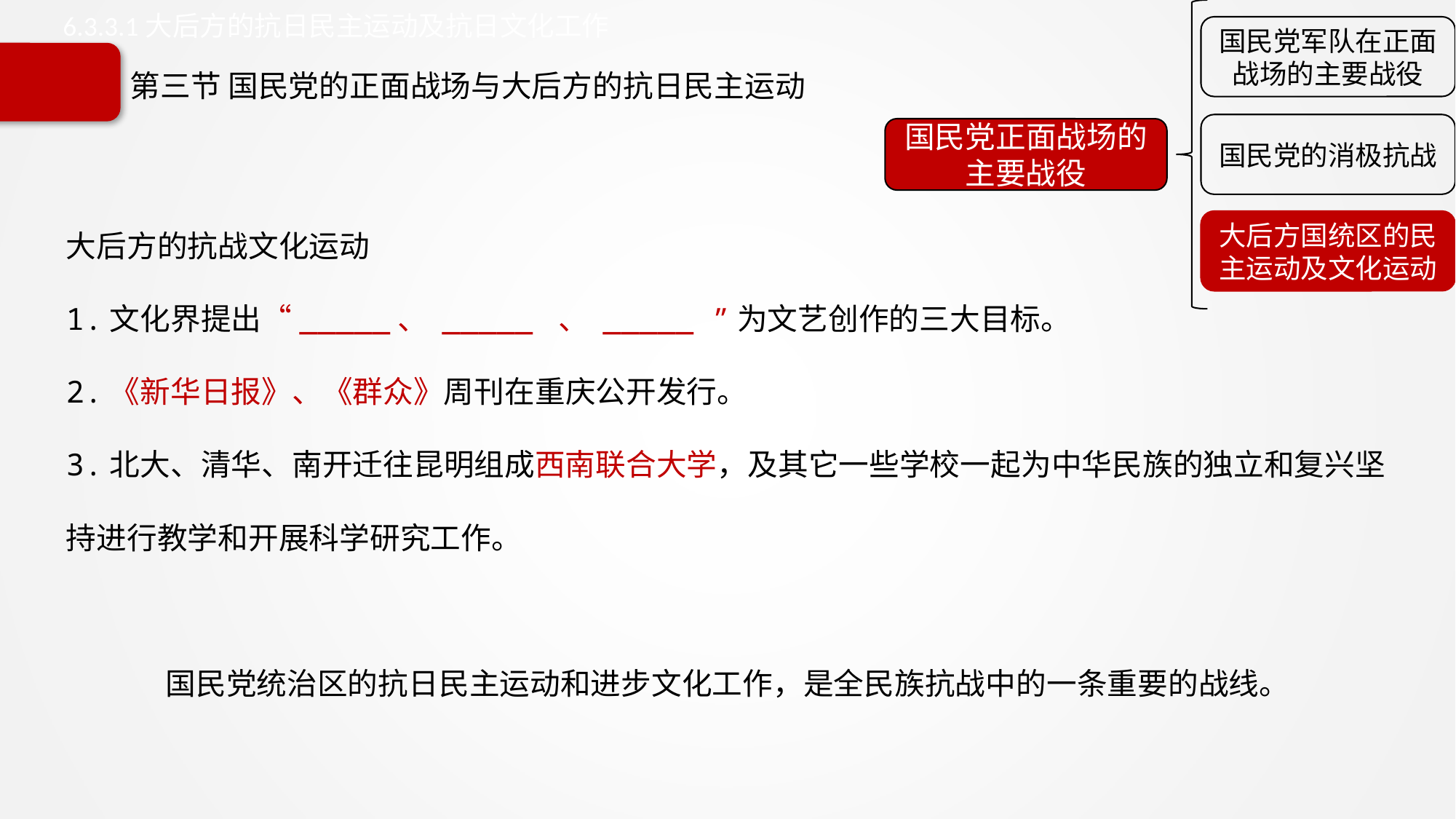

国民党军队在正面战场的主要战役
国民党的消极抗战
国民党正面战场的主要战役
大后方国统区的民主运动及文化运动
6.3.3.1大后方的抗日民主运动及抗日文化工作
# 第三节 国民党的正面战场与大后方的抗日民主运动
大后方的抗战文化运动
1.文化界提出“_____、 _____ 、 _____ ”为文艺创作的三大目标。
2.《新华日报》、《群众》周刊在重庆公开发行。
3.北大、清华、南开迁往昆明组成西南联合大学，及其它一些学校一起为中华民族的独立和复兴坚持进行教学和开展科学研究工作。

国民党统治区的抗日民主运动和进步文化工作，是全民族抗战中的一条重要的战线。